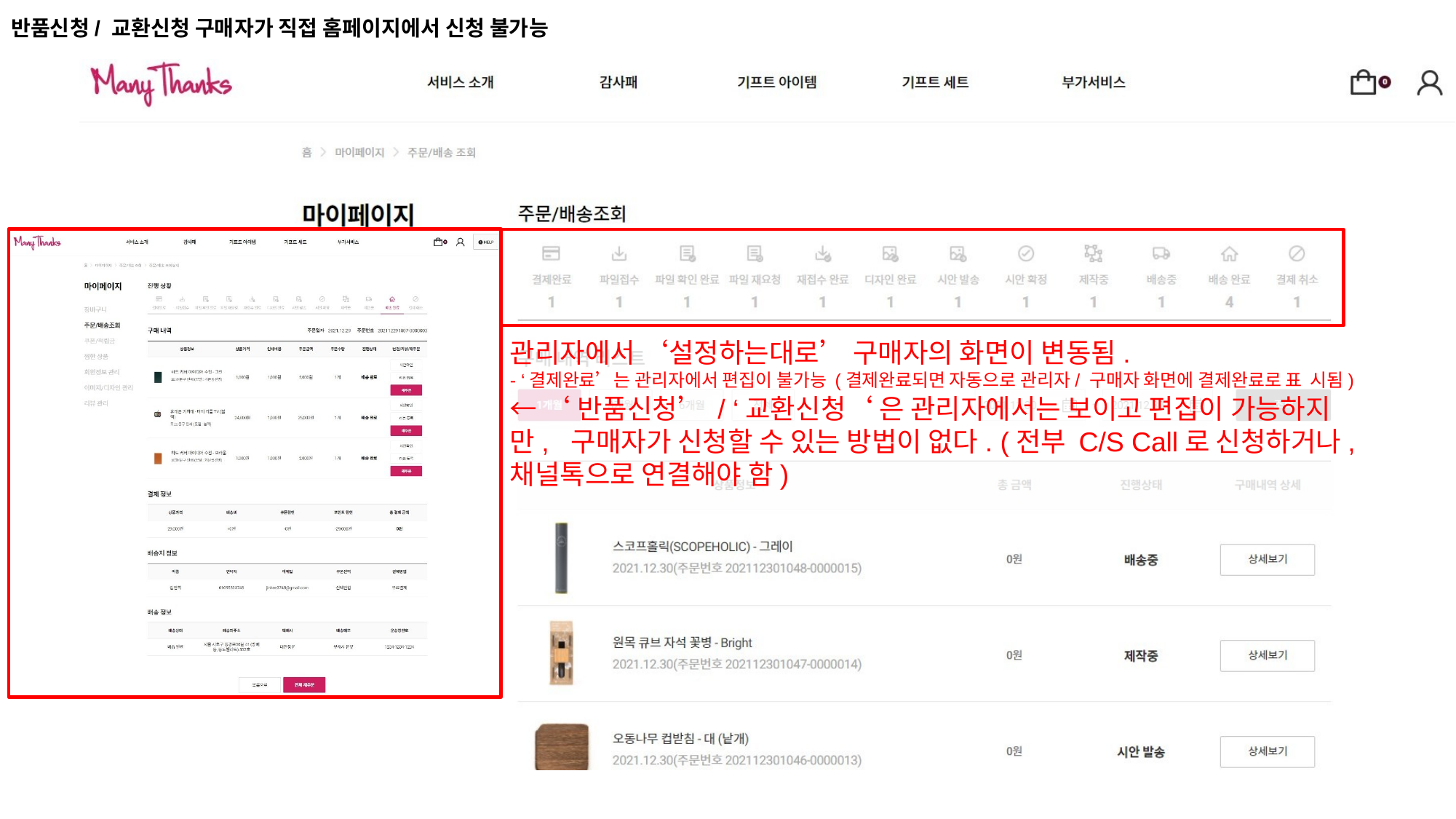

반품신청/ 교환신청 구매자가 직접 홈페이지에서 신청 불가능

# 관리자에서 ‘설정하는대로’ 구매자의 화면이 변동됨.
- ‘결제완료’는 관리자에서 편집이 불가능 (결제완료되면 자동으로 관리자/ 구매자 화면에 결제완료로 표  시됨)
← ‘반품신청’ / ‘교환신청‘ 은 관리자에서는 보이고 편집이 가능하지만,  구매자가 신청할 수 있는 방법이 없다. (전부 C/S Call로 신청하거나,  채널톡으로 연결해야 함)